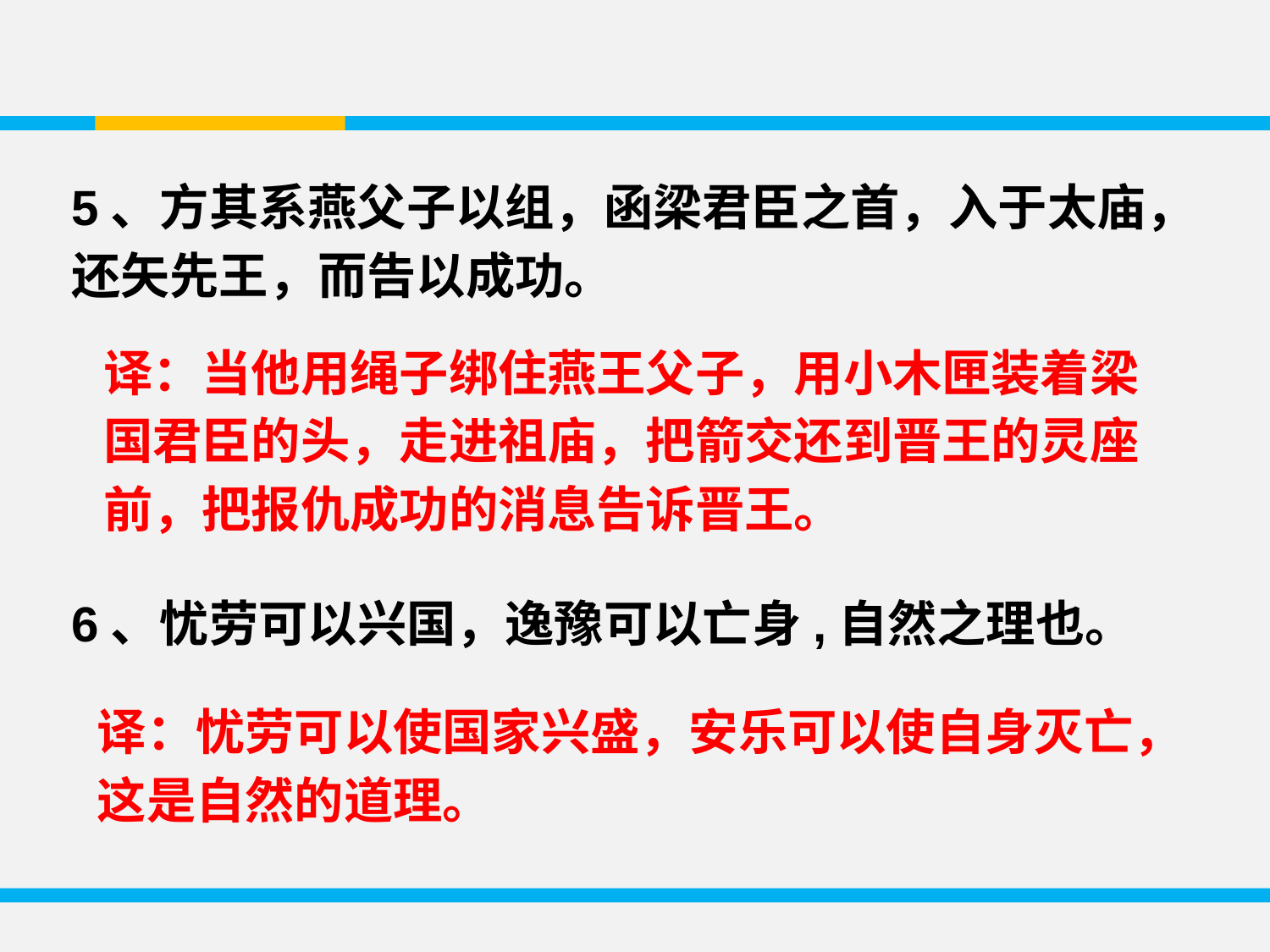

5、方其系燕父子以组，函梁君臣之首，入于太庙，还矢先王，而告以成功。
译：当他用绳子绑住燕王父子，用小木匣装着梁国君臣的头，走进祖庙，把箭交还到晋王的灵座前，把报仇成功的消息告诉晋王。
6、忧劳可以兴国，逸豫可以亡身,自然之理也。
译：忧劳可以使国家兴盛，安乐可以使自身灭亡，这是自然的道理。